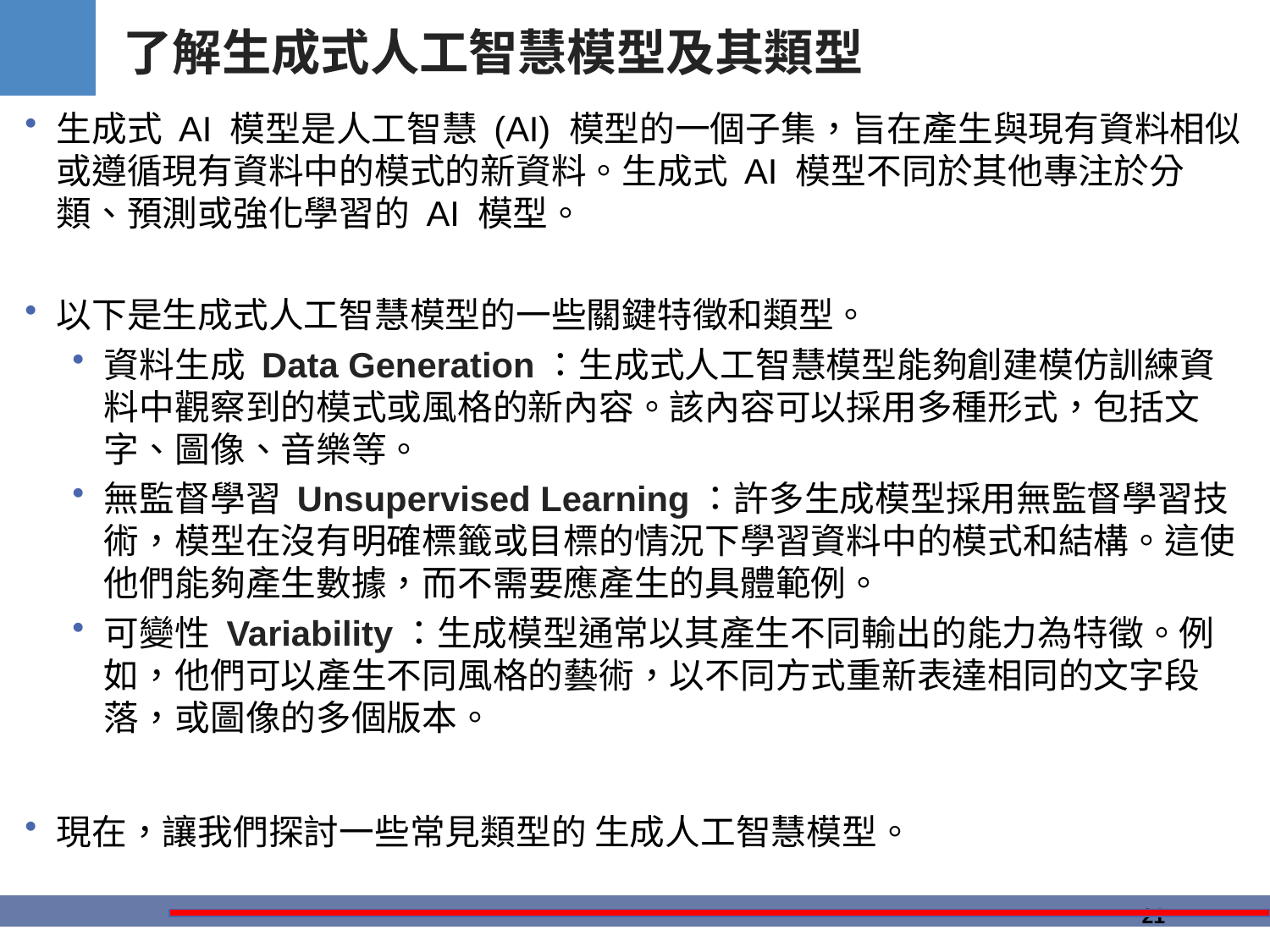

# 了解生成式人工智慧模型及其類型
生成式 AI 模型是人工智慧 (AI) 模型的一個子集，旨在產生與現有資料相似或遵循現有資料中的模式的新資料。生成式 AI 模型不同於其他專注於分類、預測或強化學習的 AI 模型。

以下是生成式人工智慧模型的一些關鍵特徵和類型。
資料生成 Data Generation：生成式人工智慧模型能夠創建模仿訓練資料中觀察到的模式或風格的新內容。該內容可以採用多種形式，包括文字、圖像、音樂等。
無監督學習 Unsupervised Learning：許多生成模型採用無監督學習技術，模型在沒有明確標籤或目標的情況下學習資料中的模式和結構。這使他們能夠產生數據，而不需要應產生的具體範例。
可變性 Variability：生成模型通常以其產生不同輸出的能力為特徵。例如，他們可以產生不同風格的藝術，以不同方式重新表達相同的文字段落，或圖像的多個版本。

現在，讓我們探討一些常見類型的 生成人工智慧模型。